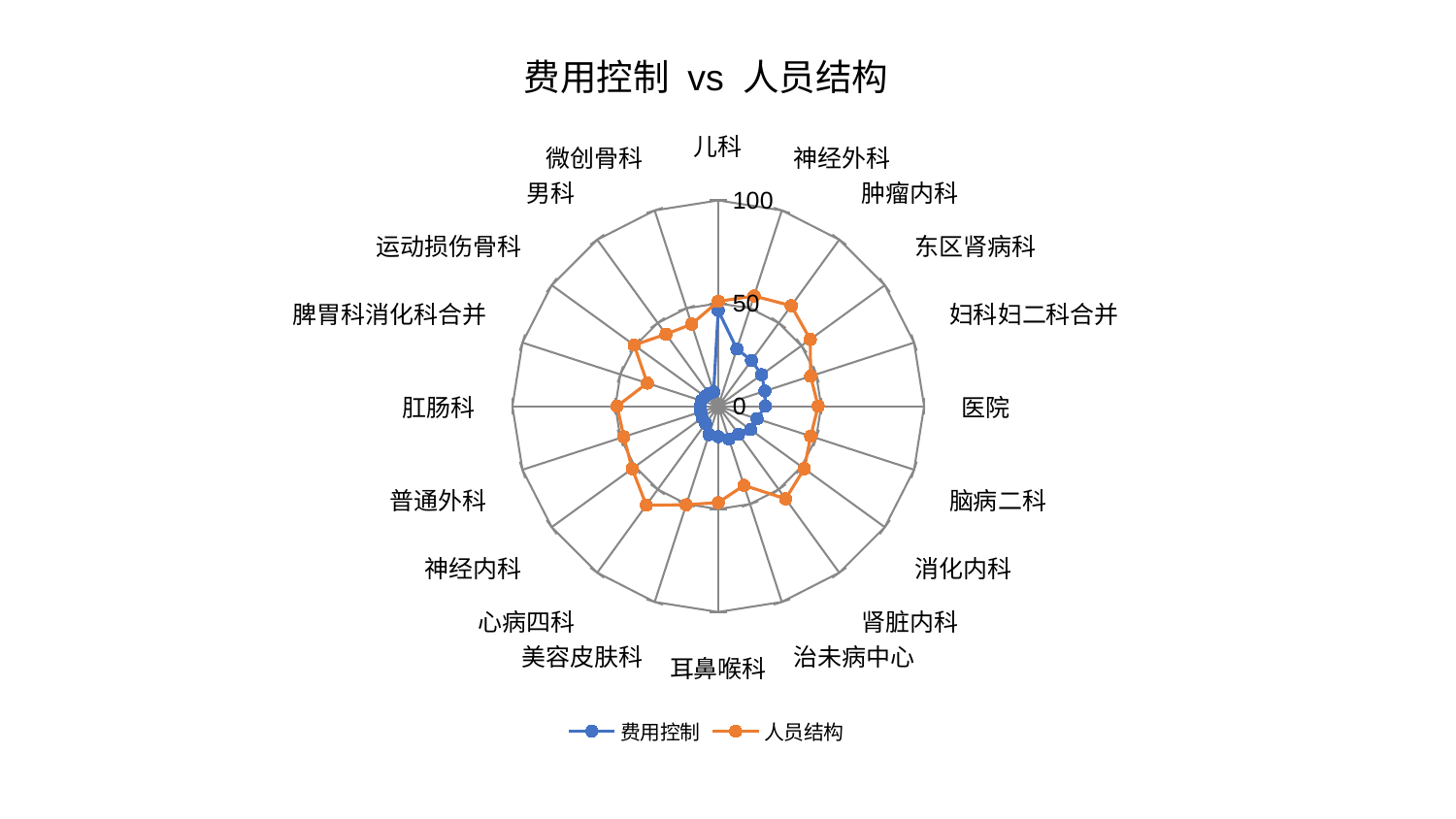

### Chart: 费用控制 vs 人员结构

| Category | 费用控制 | 人员结构 |
|---|---|---|
| 儿科 | 46.49017769524525 | 50.94205853488889 |
| 神经外科 | 29.241630560209515 | 56.293750494629634 |
| 肿瘤内科 | 27.468183144699076 | 60.33886604345 |
| 东区肾病科 | 26.06054012468833 | 55.24996761629835 |
| 妇科妇二科合并 | 23.83019298435573 | 47.18012426188878 |
| 医院 | 22.868001588837735 | 48.5358390727555 |
| 脑病二科 | 19.79835497130676 | 47.20023891793888 |
| 消化内科 | 19.384057573858367 | 51.6601245907851 |
| 肾脏内科 | 16.826396115114182 | 55.67555099740817 |
| 治未病中心 | 16.803023099003198 | 40.47622074267427 |
| 耳鼻喉科 | 14.805278510409678 | 46.84501196698195 |
| 美容皮肤科 | 14.536711861270208 | 50.36243954070578 |
| 心病四科 | 10.421044085541762 | 59.47027761387368 |
| 神经内科 | 9.704960070994591 | 51.70221424987559 |
| 普通外科 | 9.00270274357598 | 48.22729690044609 |
| 肛肠科 | 8.824055490357264 | 49.142844949940915 |
| 脾胃科消化科合并 | 8.615227920487929 | 36.24000969910194 |
| 运动损伤骨科 | 7.9797859674280955 | 50.540862518689075 |
| 男科 | 7.584717772447493 | 43.2516520567876 |
| 微创骨科 | 7.265012204535394 | 41.909658785376365 |
42